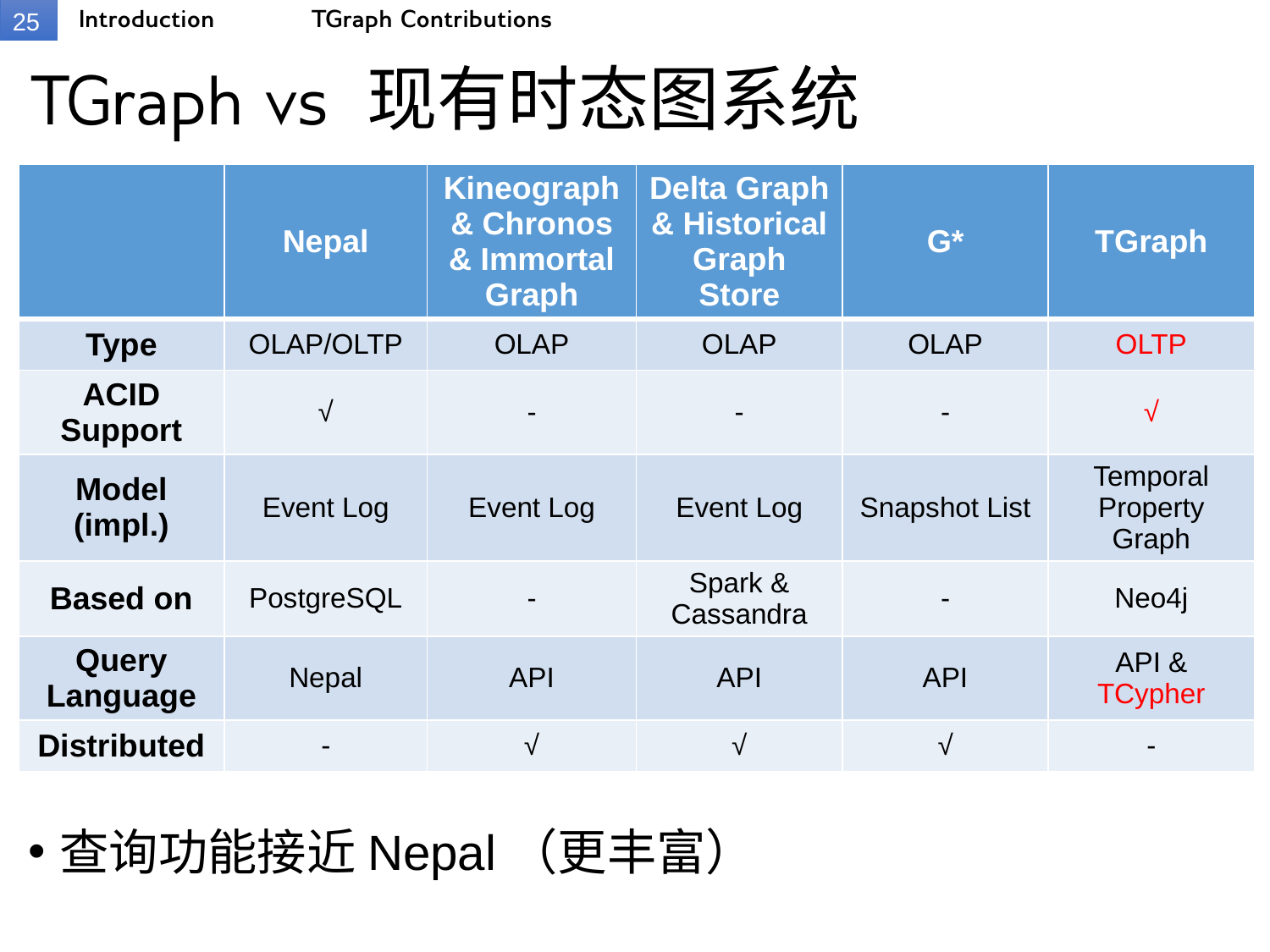

Introduction
TGraph Contributions
# TGraph vs 现有时态图系统
|  | Nepal | Kineograph & Chronos & Immortal Graph | Delta Graph & Historical Graph Store | G\* | TGraph |
| --- | --- | --- | --- | --- | --- |
| Type | OLAP/OLTP | OLAP | OLAP | OLAP | OLTP |
| ACID Support | √ | - | - | - | √ |
| Model (impl.) | Event Log | Event Log | Event Log | Snapshot List | Temporal Property Graph |
| Based on | PostgreSQL | - | Spark & Cassandra | - | Neo4j |
| Query Language | Nepal | API | API | API | API & TCypher |
| Distributed | - | √ | √ | √ | - |
查询功能接近Nepal（更丰富）